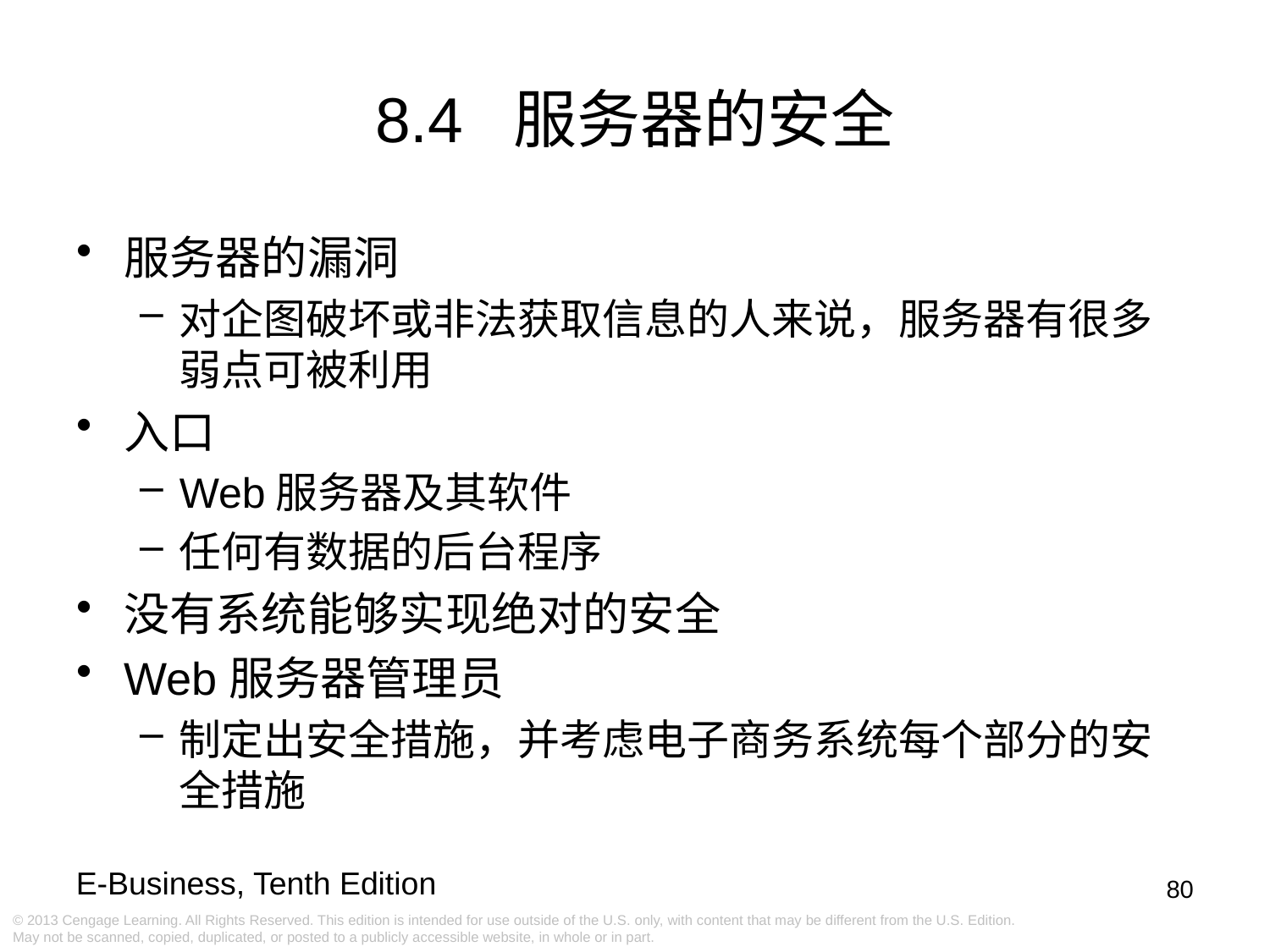

8.4  服务器的安全
服务器的漏洞
对企图破坏或非法获取信息的人来说，服务器有很多弱点可被利用
入口
Web服务器及其软件
任何有数据的后台程序
没有系统能够实现绝对的安全
Web服务器管理员
制定出安全措施，并考虑电子商务系统每个部分的安全措施
80